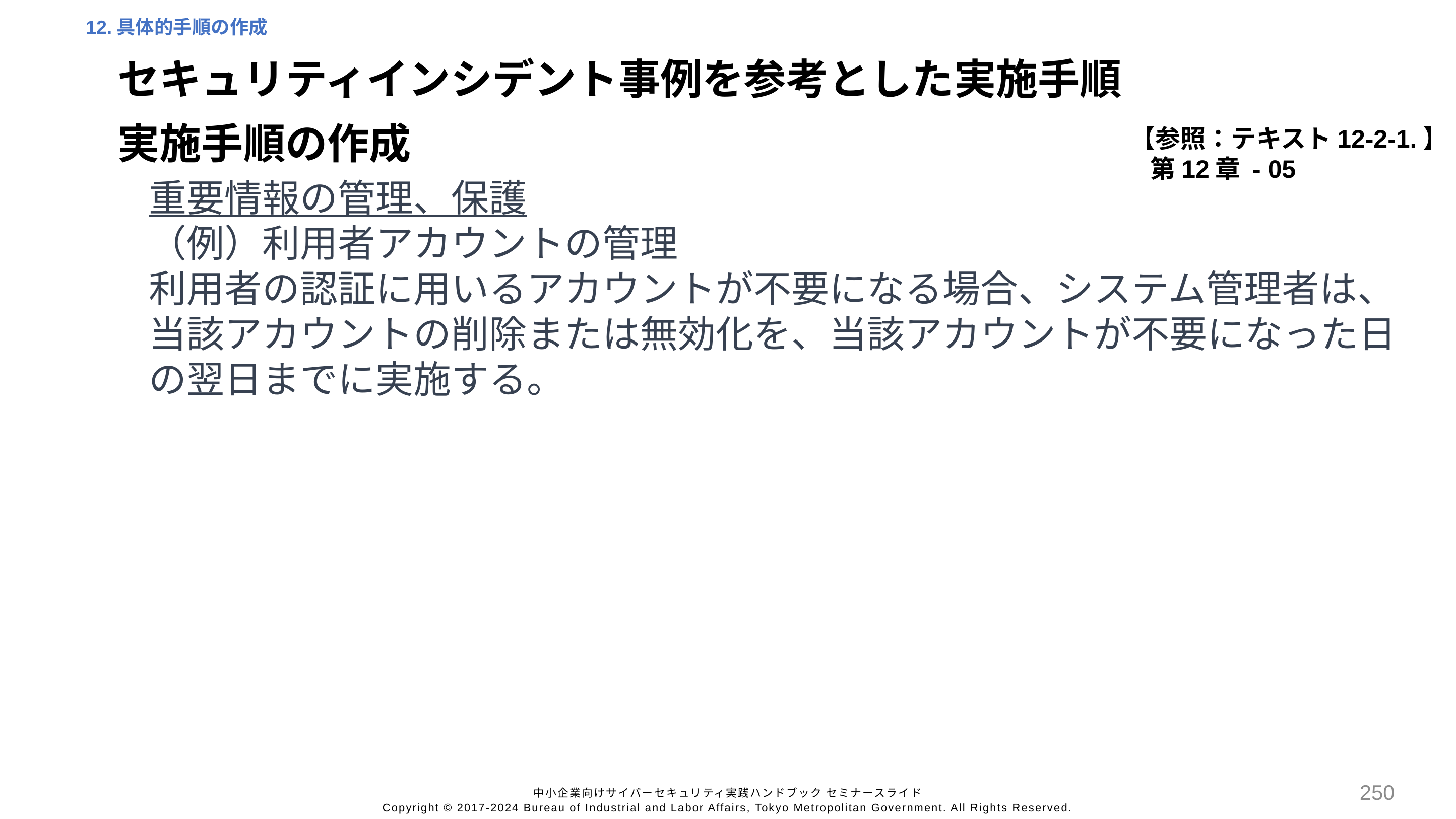

12.具体的手順の作成
セキュリティインシデント事例を参考とした実施手順
【参照：テキスト12-2-1.】
第12章 - 05
実施手順の作成
重要情報の管理、保護
（例）利用者アカウントの管理
利用者の認証に用いるアカウントが不要になる場合、システム管理者は、当該アカウントの削除または無効化を、当該アカウントが不要になった日の翌日までに実施する。

250